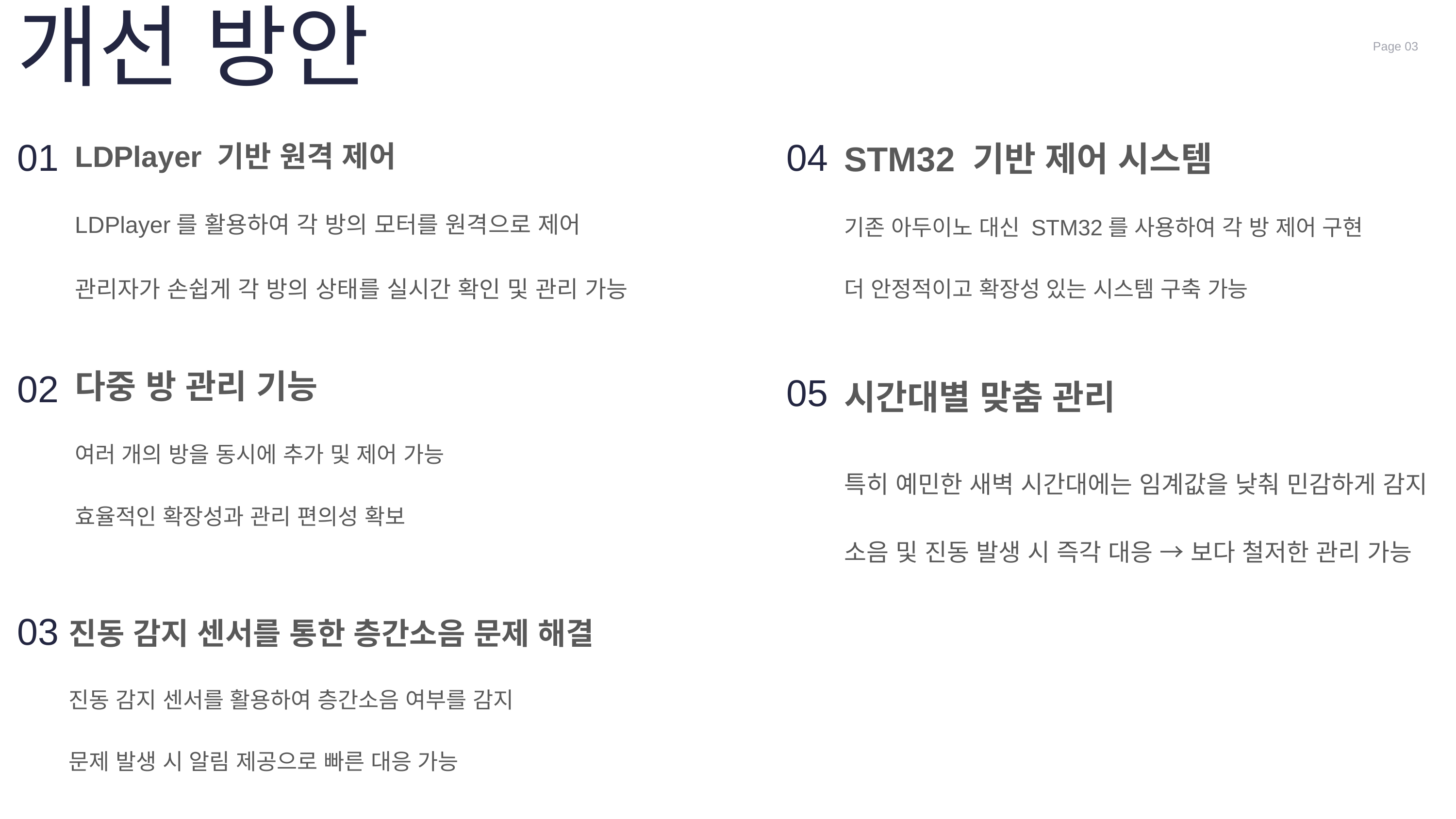

개선 방안
Page 03
01
04
STM32 기반 제어 시스템

기존 아두이노 대신 STM32를 사용하여 각 방 제어 구현

더 안정적이고 확장성 있는 시스템 구축 가능
LDPlayer 기반 원격 제어

LDPlayer를 활용하여 각 방의 모터를 원격으로 제어

관리자가 손쉽게 각 방의 상태를 실시간 확인 및 관리 가능
02
다중 방 관리 기능

여러 개의 방을 동시에 추가 및 제어 가능

효율적인 확장성과 관리 편의성 확보

05
시간대별 맞춤 관리

특히 예민한 새벽 시간대에는 임계값을 낮춰 민감하게 감지

소음 및 진동 발생 시 즉각 대응 → 보다 철저한 관리 가능
03
진동 감지 센서를 통한 층간소음 문제 해결

진동 감지 센서를 활용하여 층간소음 여부를 감지

문제 발생 시 알림 제공으로 빠른 대응 가능